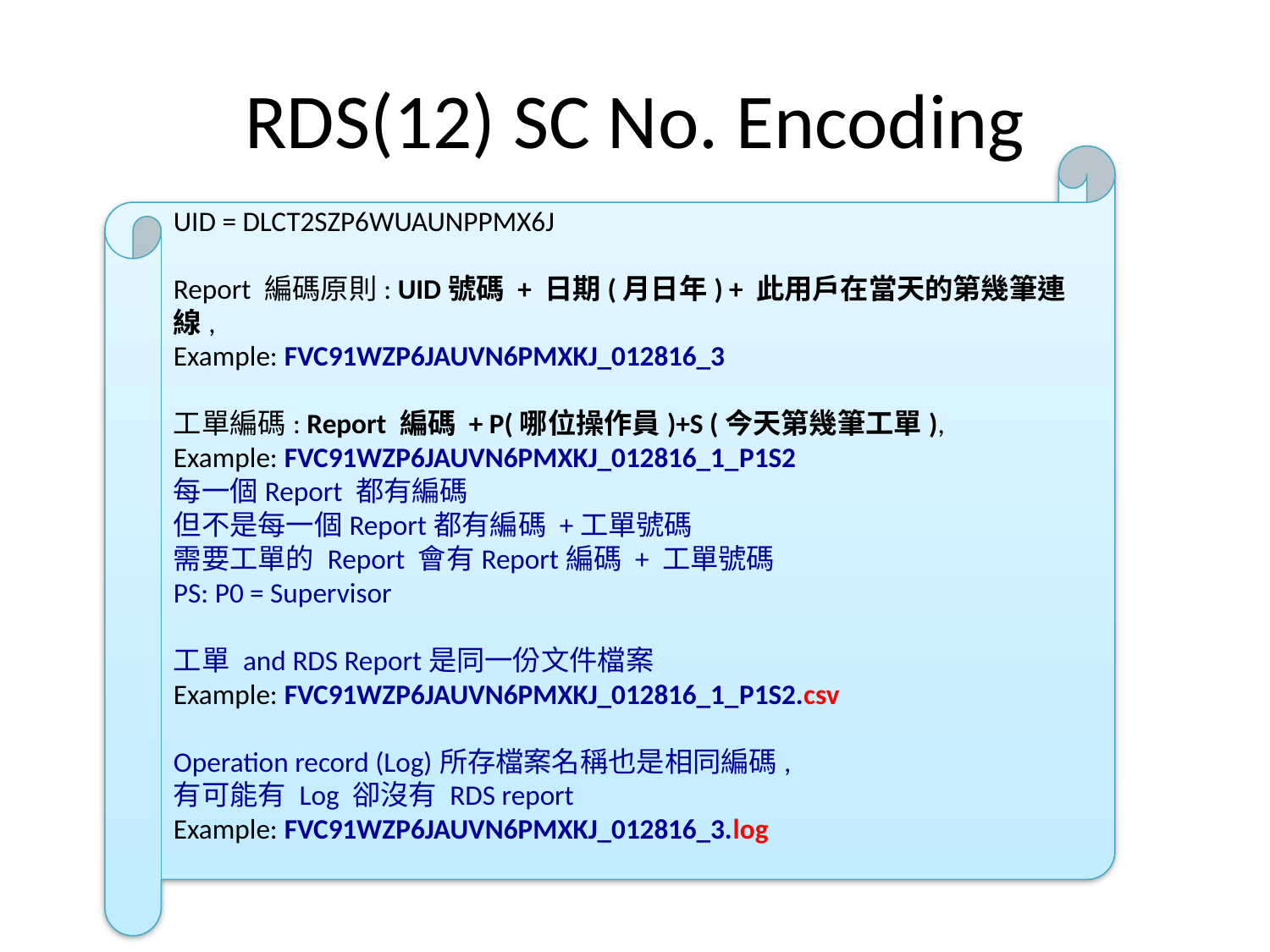

# RDS(12) SC No. Encoding
UID = DLCT2SZP6WUAUNPPMX6J

Report 編碼原則: UID號碼 + 日期(月日年) + 此用戶在當天的第幾筆連線,
Example: FVC91WZP6JAUVN6PMXKJ_012816_3

工單編碼: Report 編碼 + P(哪位操作員)+S (今天第幾筆工單),
Example: FVC91WZP6JAUVN6PMXKJ_012816_1_P1S2
每一個Report 都有編碼
但不是每一個Report都有編碼 +工單號碼
需要工單的 Report 會有Report編碼 + 工單號碼
PS: P0 = Supervisor

工單 and RDS Report是同一份文件檔案
Example: FVC91WZP6JAUVN6PMXKJ_012816_1_P1S2.csv

Operation record (Log)所存檔案名稱也是相同編碼,
有可能有 Log 卻沒有 RDS report
Example: FVC91WZP6JAUVN6PMXKJ_012816_3.log